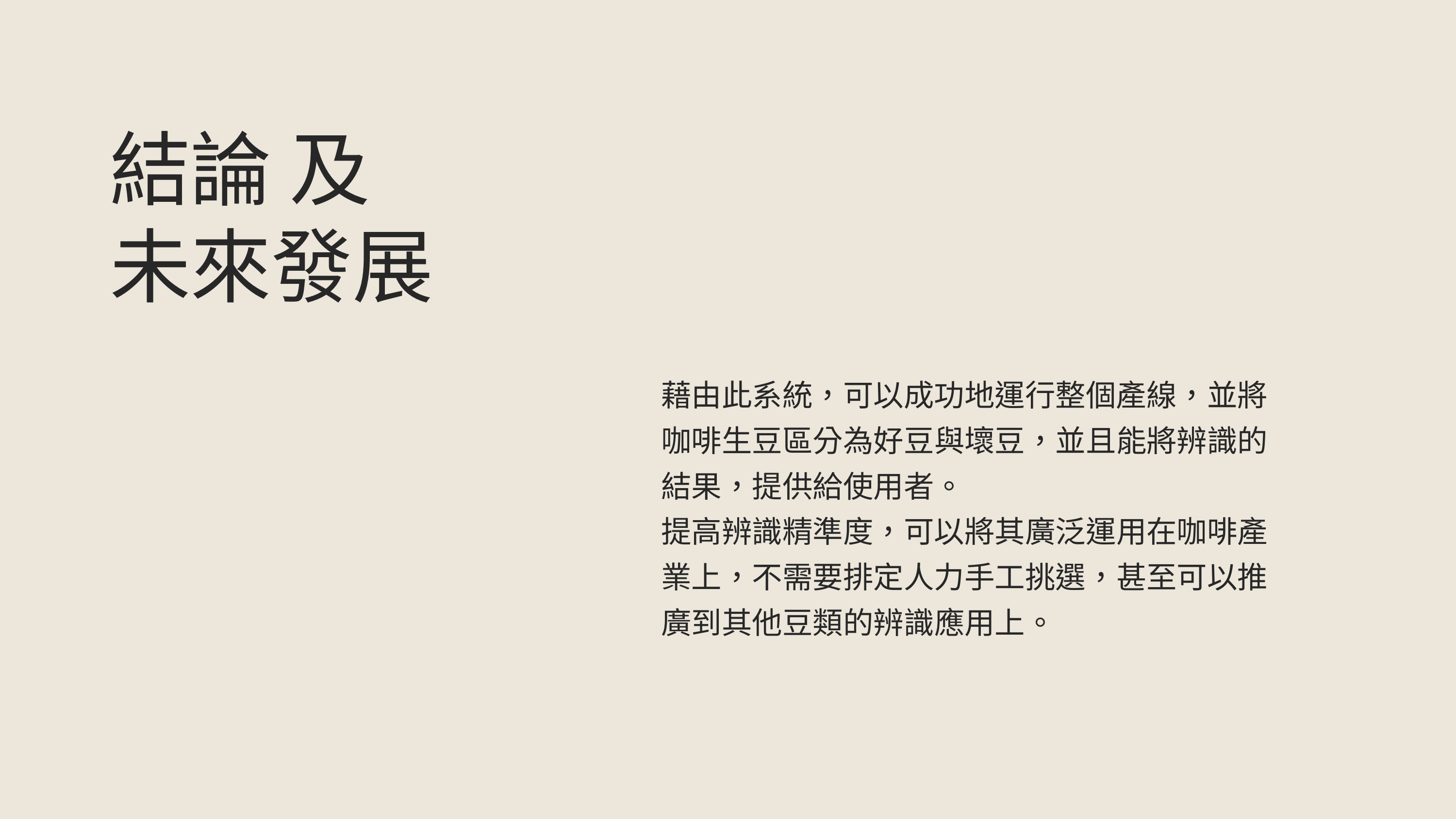

結論 及
未來發展
藉由此系統，可以成功地運行整個產線，並將咖啡生豆區分為好豆與壞豆，並且能將辨識的結果，提供給使用者。
提高辨識精準度，可以將其廣泛運用在咖啡產業上，不需要排定人力手工挑選，甚至可以推廣到其他豆類的辨識應用上。